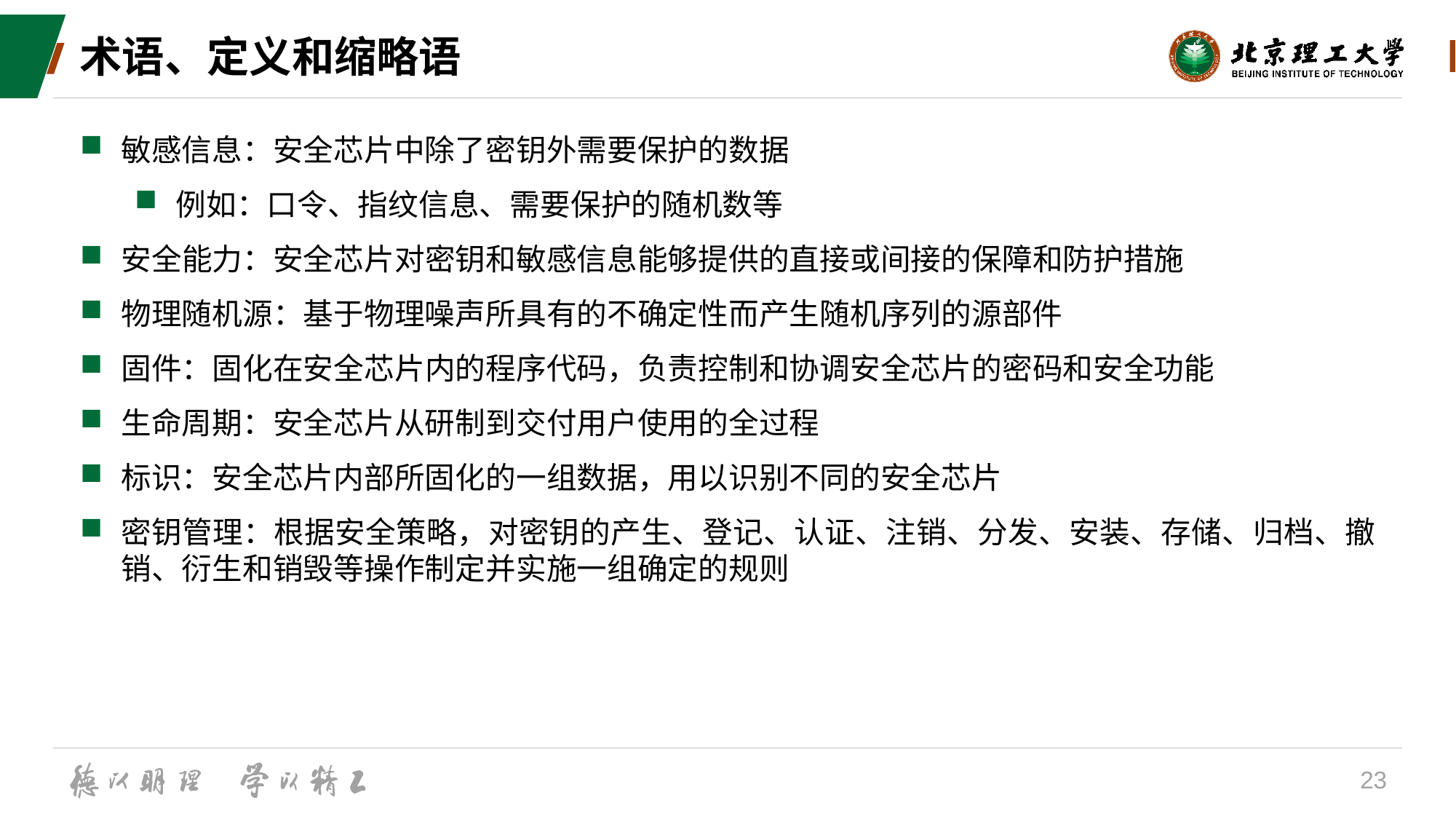

# 术语、定义和缩略语
敏感信息：安全芯片中除了密钥外需要保护的数据
例如：口令、指纹信息、需要保护的随机数等
安全能力：安全芯片对密钥和敏感信息能够提供的直接或间接的保障和防护措施
物理随机源：基于物理噪声所具有的不确定性而产生随机序列的源部件
固件：固化在安全芯片内的程序代码，负责控制和协调安全芯片的密码和安全功能
生命周期：安全芯片从研制到交付用户使用的全过程
标识：安全芯片内部所固化的一组数据，用以识别不同的安全芯片
密钥管理：根据安全策略，对密钥的产生、登记、认证、注销、分发、安装、存储、归档、撤销、衍生和销毁等操作制定并实施一组确定的规则